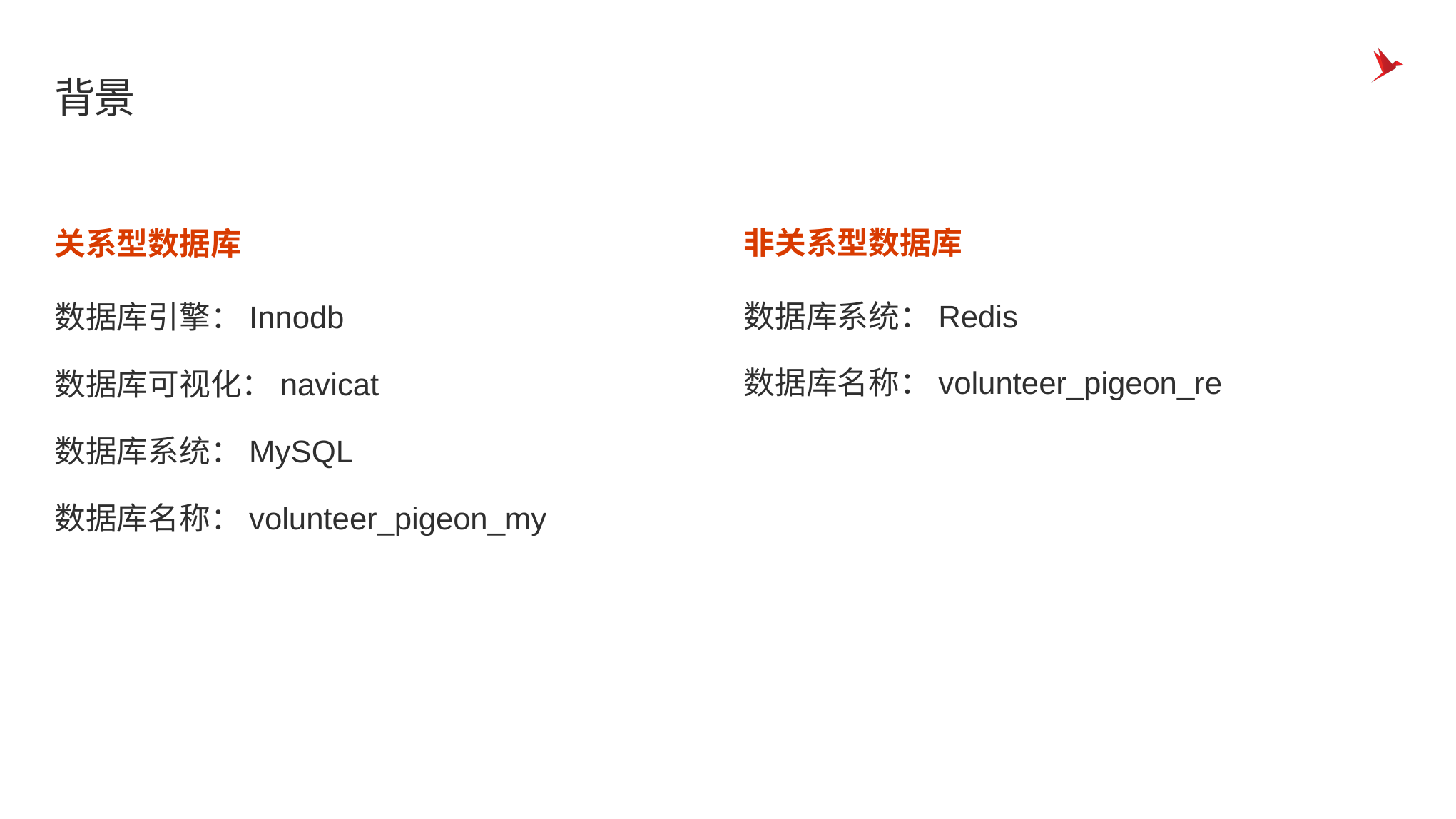

# 背景
非关系型数据库

数据库系统：Redis

数据库名称：volunteer_pigeon_re
关系型数据库

数据库引擎：Innodb

数据库可视化：navicat

数据库系统：MySQL

数据库名称：volunteer_pigeon_my